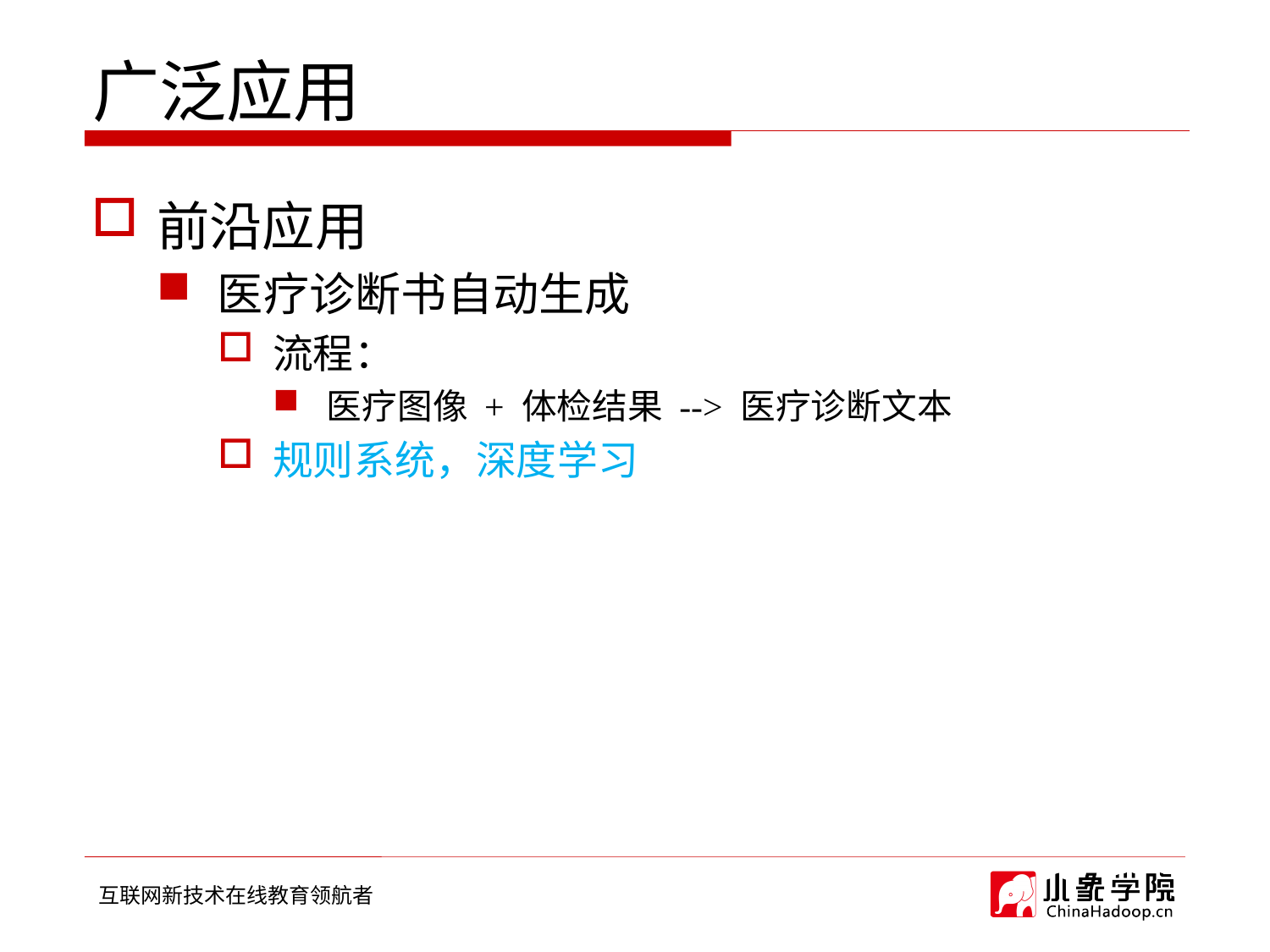

# 广泛应用
前沿应用
医疗诊断书自动生成
流程：
医疗图像 + 体检结果 --> 医疗诊断文本
规则系统，深度学习